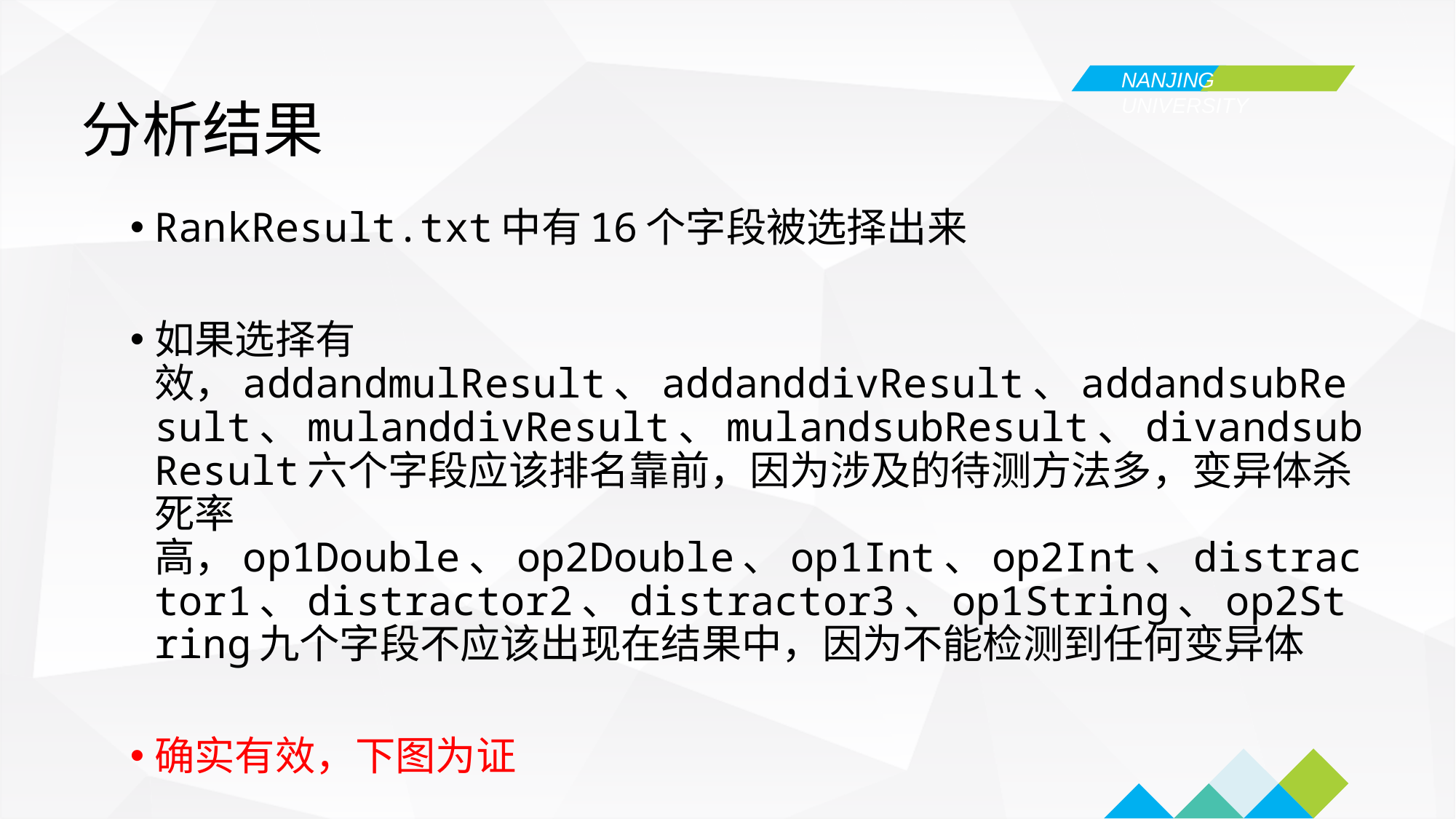

分析结果
RankResult.txt中有16个字段被选择出来

如果选择有效，addandmulResult、addanddivResult、addandsubResult、mulanddivResult、mulandsubResult、divandsubResult六个字段应该排名靠前，因为涉及的待测方法多，变异体杀死率高，op1Double、op2Double、op1Int、op2Int、distractor1、distractor2、distractor3、op1String、op2String九个字段不应该出现在结果中，因为不能检测到任何变异体

确实有效，下图为证